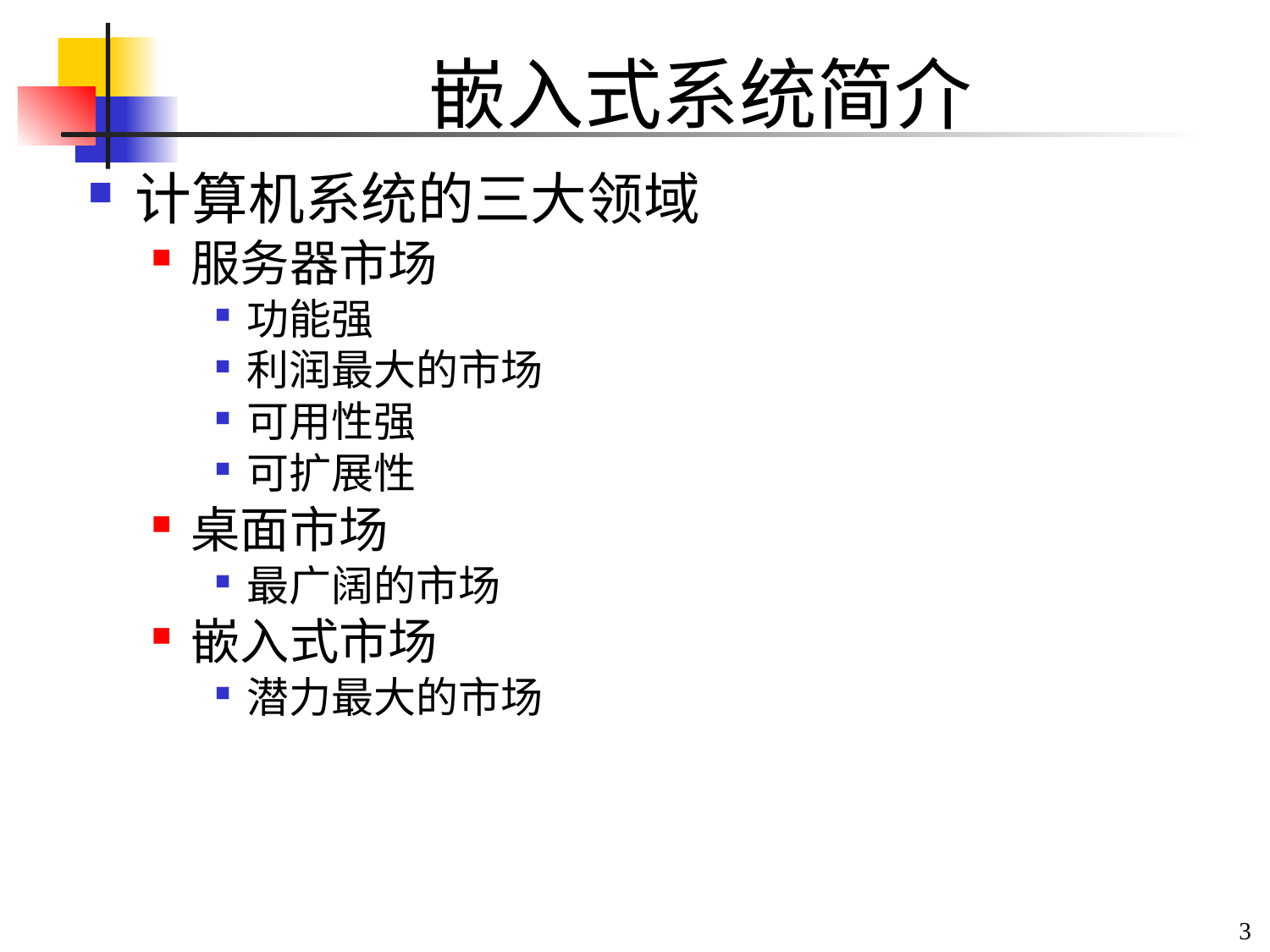

# 嵌入式系统简介
计算机系统的三大领域
服务器市场
功能强
利润最大的市场
可用性强
可扩展性
桌面市场
最广阔的市场
嵌入式市场
潜力最大的市场